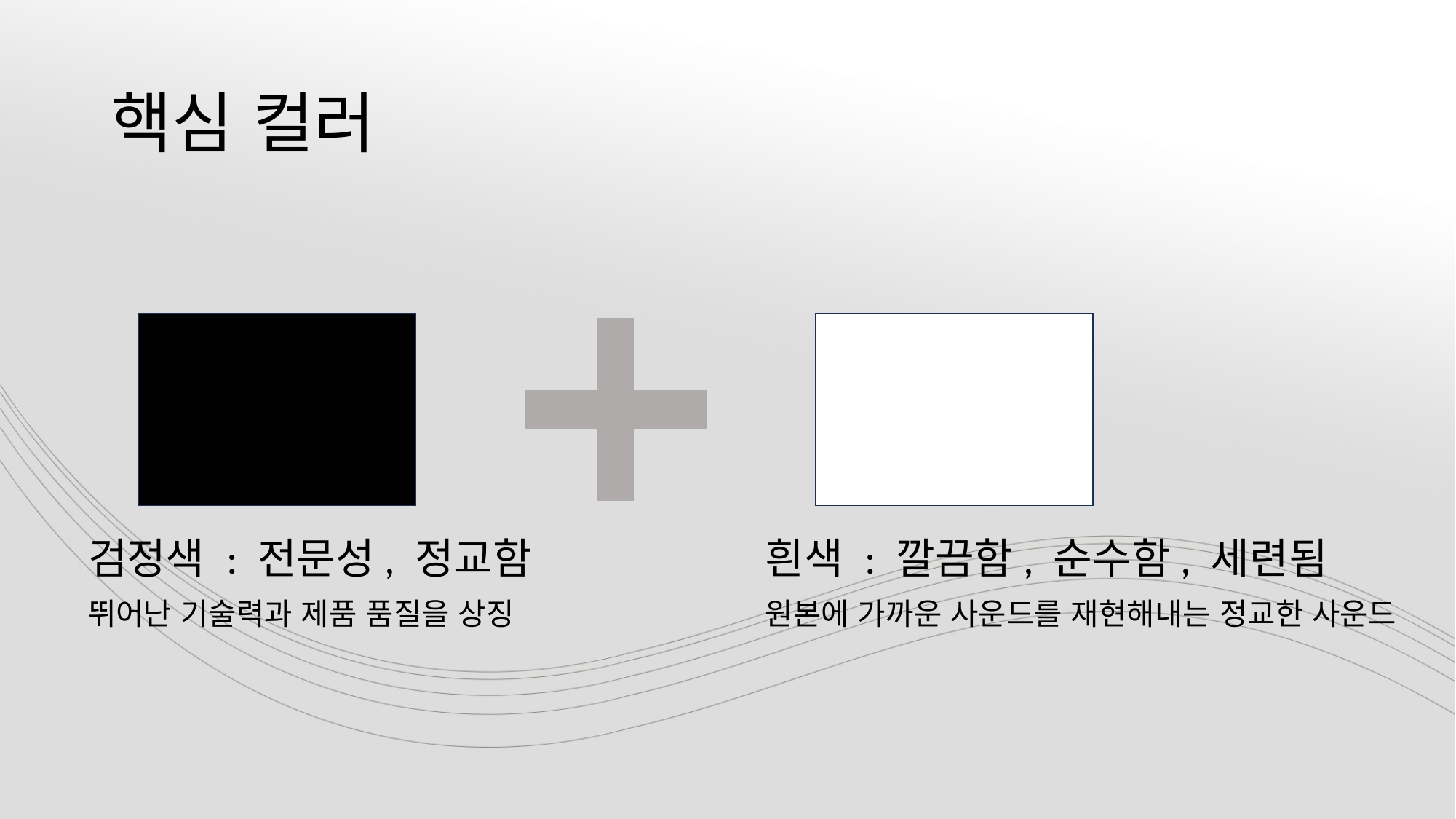

# 핵심 컬러

검정색 : 전문성, 정교함
뛰어난 기술력과 제품 품질을 상징
흰색 : 깔끔함, 순수함, 세련됨
원본에 가까운 사운드를 재현해내는 정교한 사운드